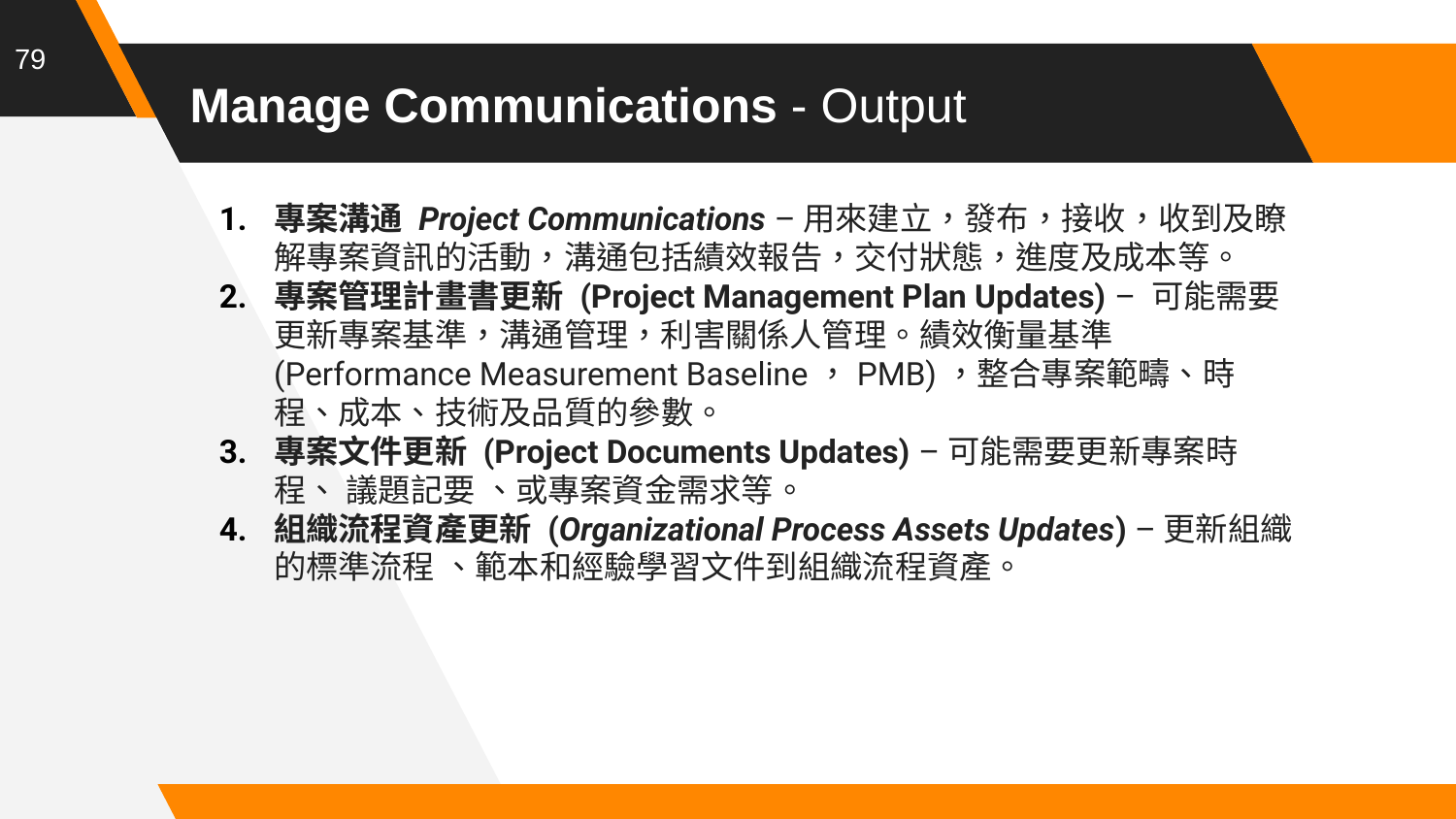

79
# Manage Communications - Output
專案溝通 Project Communications –用來建立，發布，接收，收到及瞭解專案資訊的活動，溝通包括績效報告，交付狀態，進度及成本等。
專案管理計畫書更新 (Project Management Plan Updates) – 可能需要更新專案基準，溝通管理，利害關係人管理。績效衡量基準(Performance Measurement Baseline，PMB)，整合專案範疇、時程、成本、技術及品質的參數。
專案文件更新 (Project Documents Updates) –可能需要更新專案時程、 議題記要 、或專案資金需求等。
組織流程資產更新 (Organizational Process Assets Updates) –更新組織的標準流程 、範本和經驗學習文件到組織流程資產。